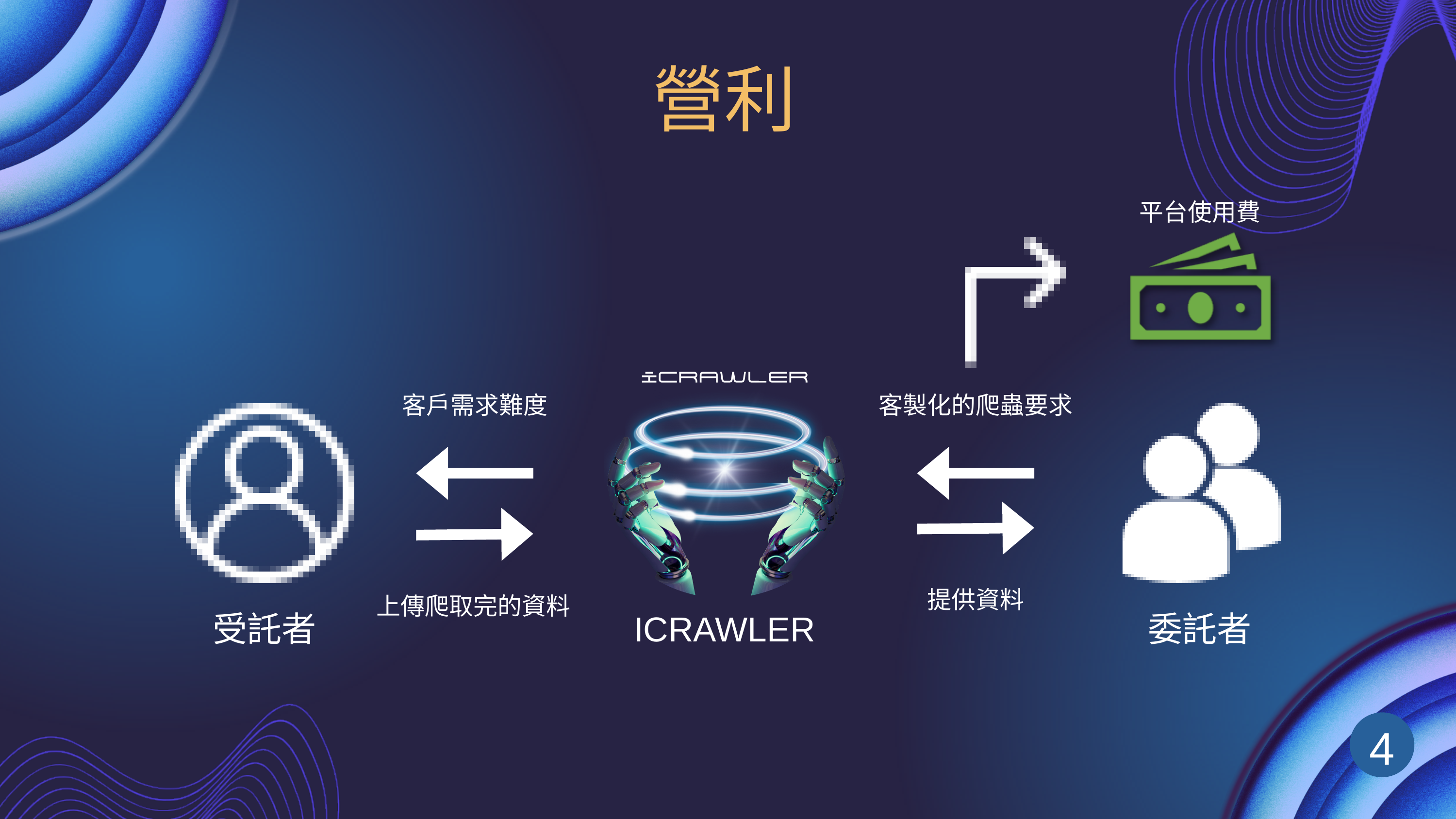

營利
平台使用費

客戶需求難度
客製化的爬蟲要求

提供資料
上傳爬取完的資料

受託者
ICRAWLER
委託者

4